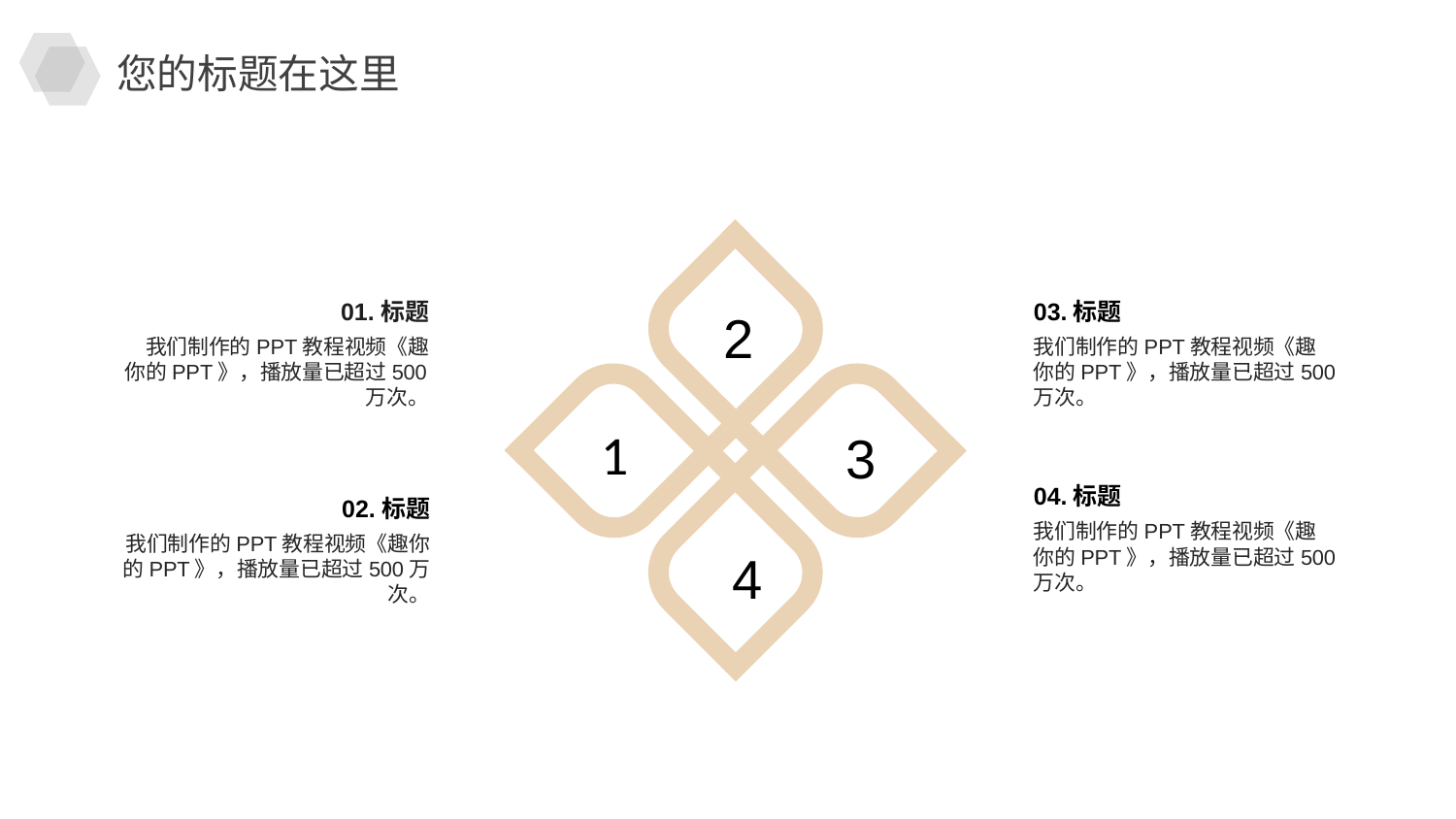

您的标题在这里

01.标题
03.标题
2
我们制作的PPT教程视频《趣你的PPT》，播放量已超过500万次。
我们制作的PPT教程视频《趣你的PPT》，播放量已超过500万次。

1
3
04.标题
02.标题
我们制作的PPT教程视频《趣你的PPT》，播放量已超过500万次。
我们制作的PPT教程视频《趣你的PPT》，播放量已超过500万次。
4